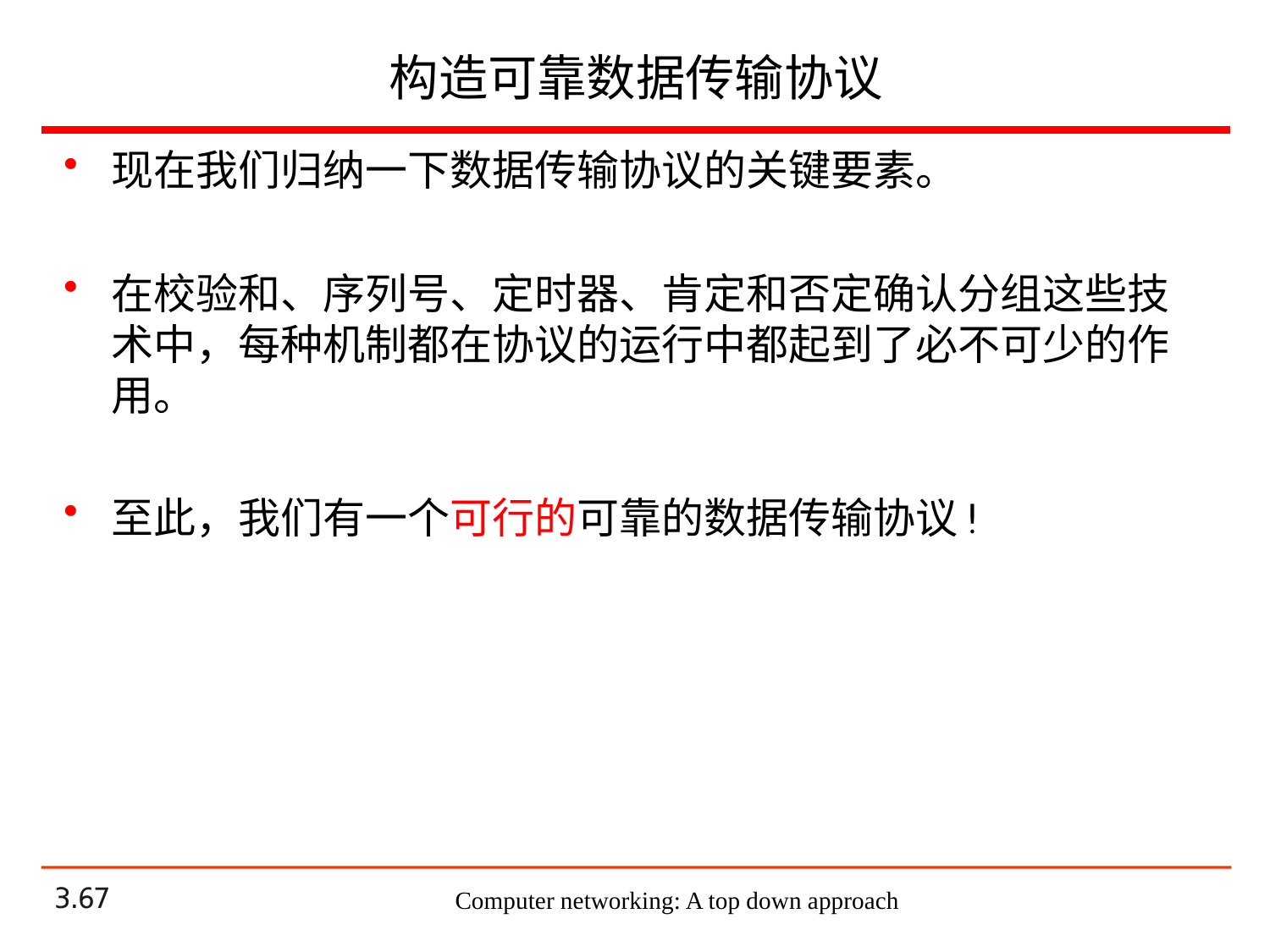

# 构造可靠数据传输协议
现在我们归纳一下数据传输协议的关键要素。

在校验和、序列号、定时器、肯定和否定确认分组这些技术中，每种机制都在协议的运行中都起到了必不可少的作用。

至此，我们有一个可行的可靠的数据传输协议!
Computer networking: A top down approach